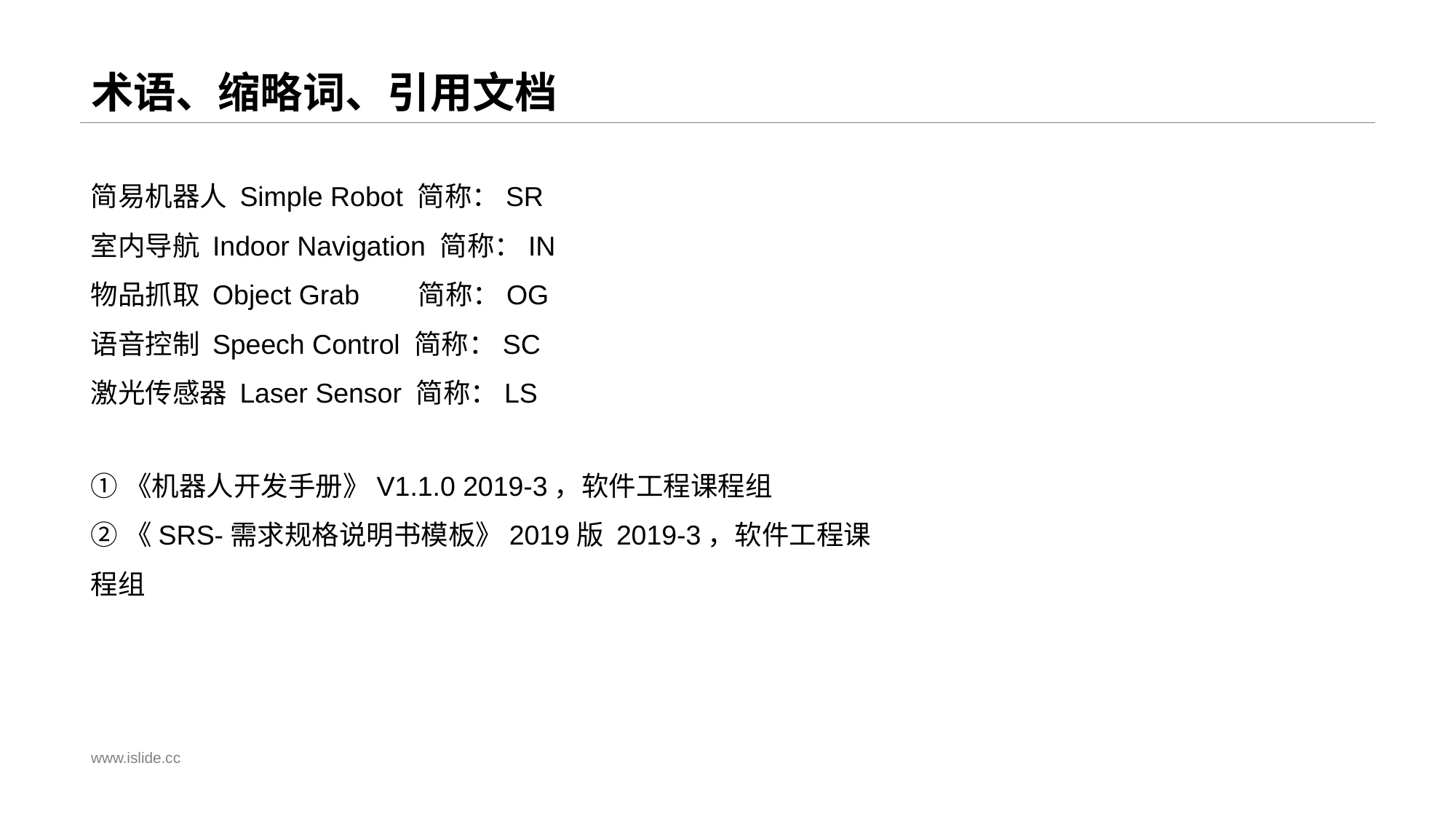

# 术语、缩略词、引用文档
简易机器人 Simple Robot 简称：SR
室内导航 Indoor Navigation 简称：IN
物品抓取 Object Grab	简称：OG
语音控制 Speech Control 简称：SC
激光传感器 Laser Sensor 简称：LS

①《机器人开发手册》V1.1.0 2019-3，软件工程课程组
②《SRS-需求规格说明书模板》2019版 2019-3，软件工程课程组

www.islide.cc